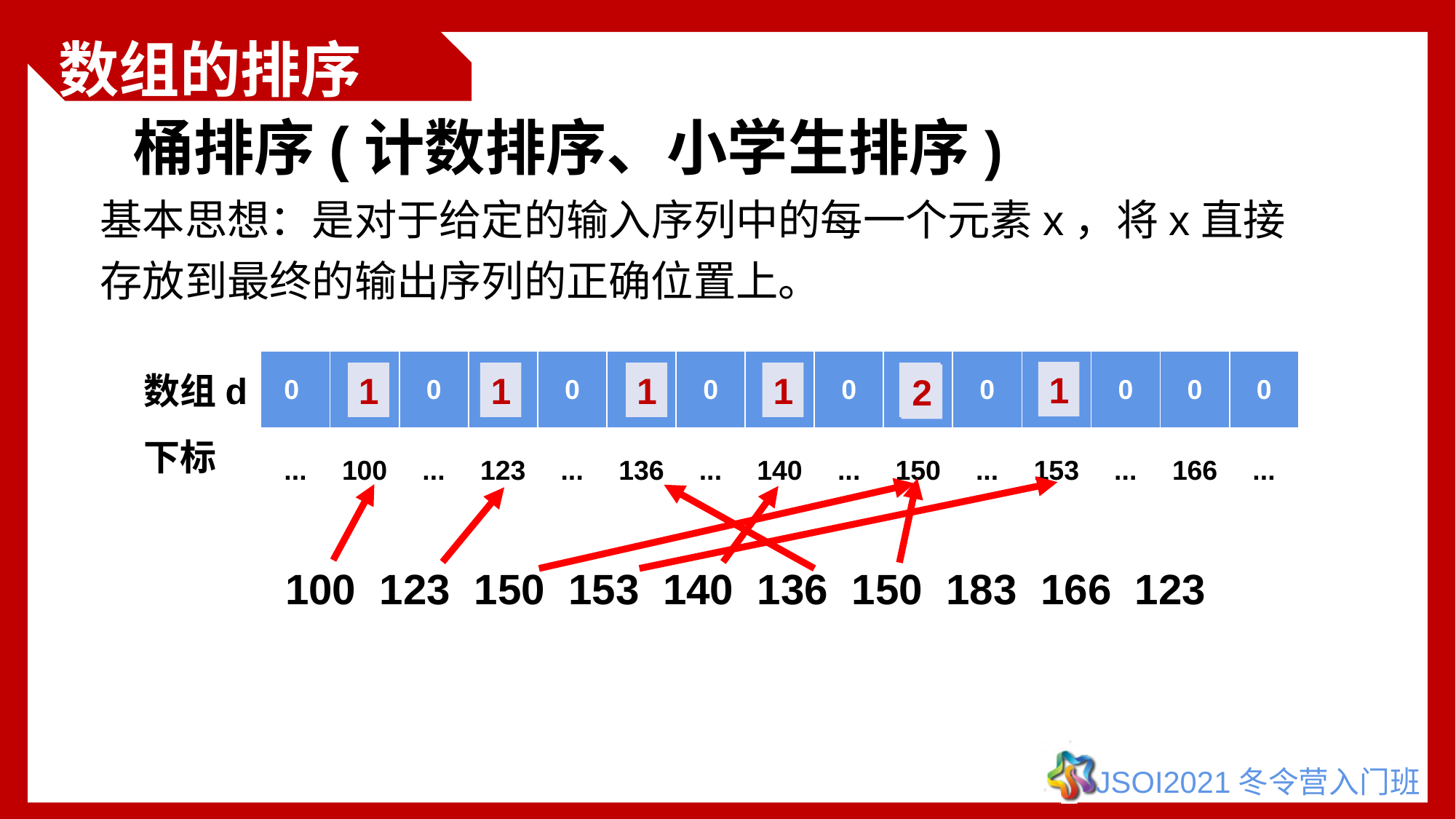

# 数组的排序
桶排序(计数排序、小学生排序)
基本思想：是对于给定的输入序列中的每一个元素x，将x直接存放到最终的输出序列的正确位置上。
| 0 | 0 | 0 | 0 | 0 | 0 | 0 | 0 | 0 | 0 | 0 | 0 | 0 | 0 | 0 |
| --- | --- | --- | --- | --- | --- | --- | --- | --- | --- | --- | --- | --- | --- | --- |
1
数组d
1
1
1
1
1
2
下标
| ... | 100 | ... | 123 | ... | 136 | ... | 140 | ... | 150 | ... | 153 | ... | 166 | ... |
| --- | --- | --- | --- | --- | --- | --- | --- | --- | --- | --- | --- | --- | --- | --- |
100  123  150  153  140  136  150  183  166  123